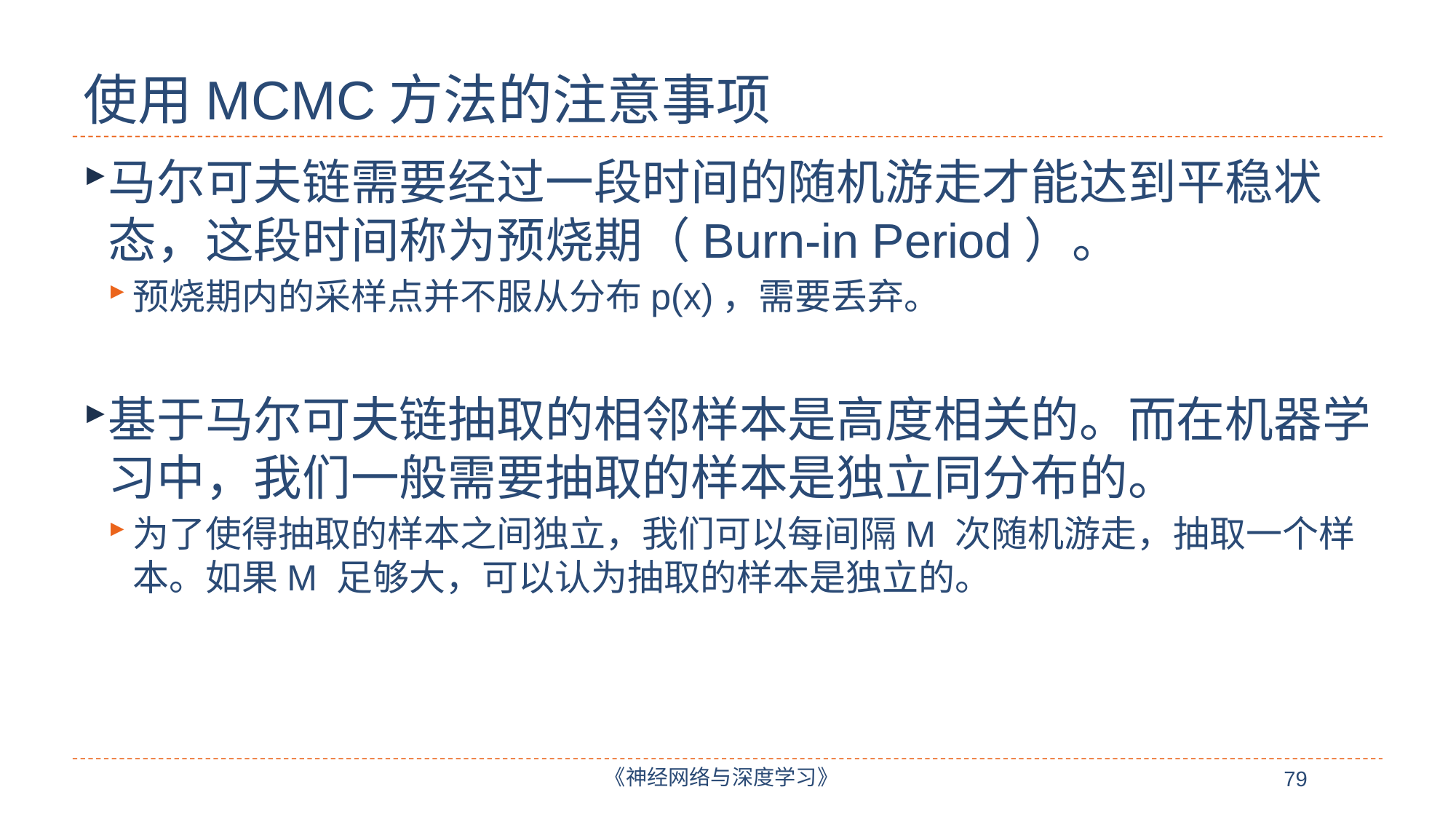

# 使用MCMC方法的注意事项
马尔可夫链需要经过一段时间的随机游走才能达到平稳状态，这段时间称为预烧期（Burn-in Period）。
预烧期内的采样点并不服从分布p(x)，需要丢弃。

基于马尔可夫链抽取的相邻样本是高度相关的。而在机器学习中，我们一般需要抽取的样本是独立同分布的。
为了使得抽取的样本之间独立，我们可以每间隔M 次随机游走，抽取一个样本。如果M 足够大，可以认为抽取的样本是独立的。